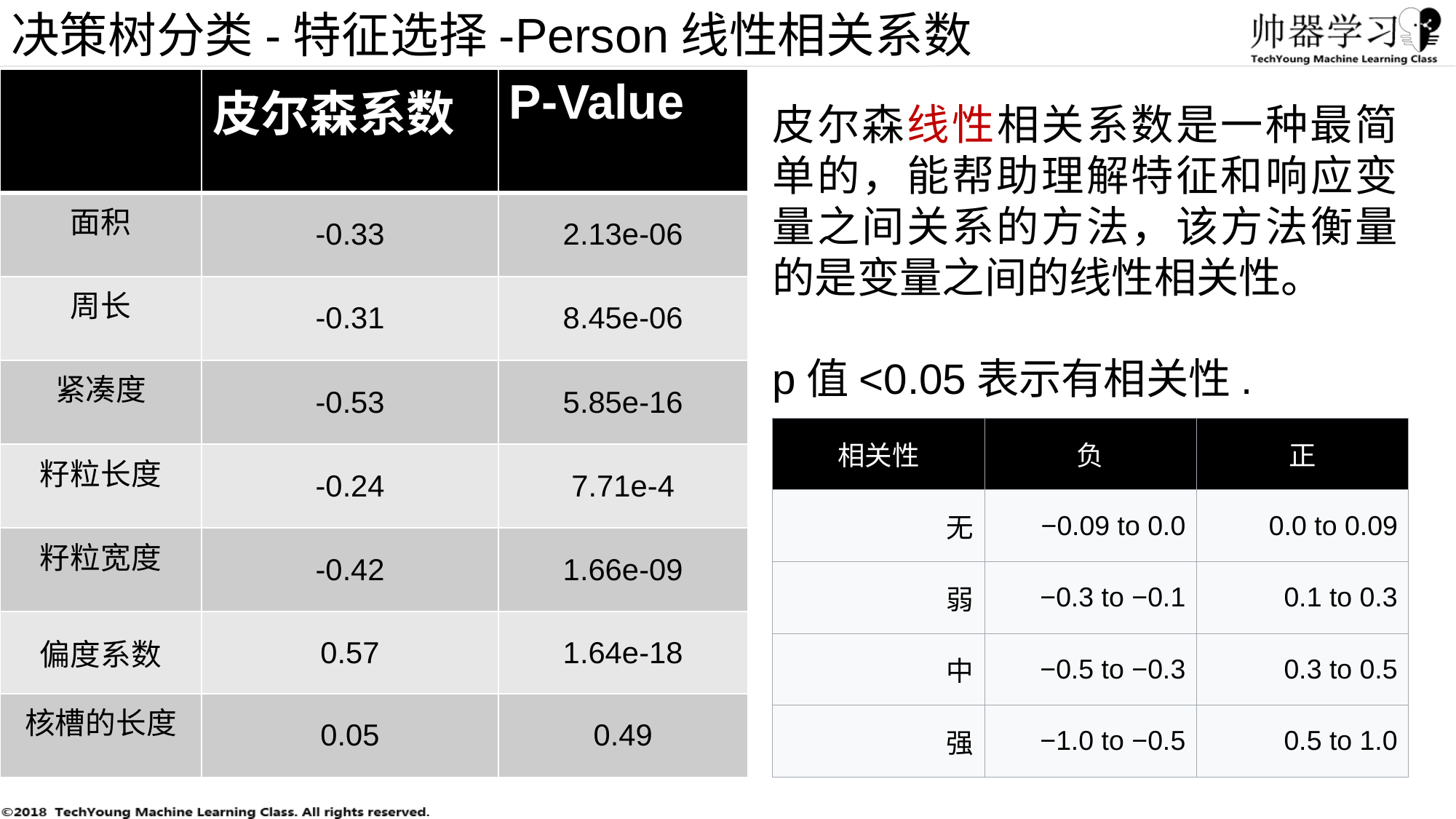

决策树分类-特征选择-Person线性相关系数

皮尔森线性相关系数是一种最简单的，能帮助理解特征和响应变量之间关系的方法，该方法衡量的是变量之间的线性相关性。

p值<0.05表示有相关性.

|  | 皮尔森系数 | P-Value |
| --- | --- | --- |
| 面积 | -0.33 | 2.13e-06 |
| 周长 | -0.31 | 8.45e-06 |
| 紧凑度 | -0.53 | 5.85e-16 |
| 籽粒长度 | -0.24 | 7.71e-4 |
| 籽粒宽度 | -0.42 | 1.66e-09 |
| 偏度系数 | 0.57 | 1.64e-18 |
| 核槽的长度 | 0.05 | 0.49 |
| 相关性 | 负 | 正 |
| --- | --- | --- |
| 无 | −0.09 to 0.0 | 0.0 to 0.09 |
| 弱 | −0.3 to −0.1 | 0.1 to 0.3 |
| 中 | −0.5 to −0.3 | 0.3 to 0.5 |
| 强 | −1.0 to −0.5 | 0.5 to 1.0 |